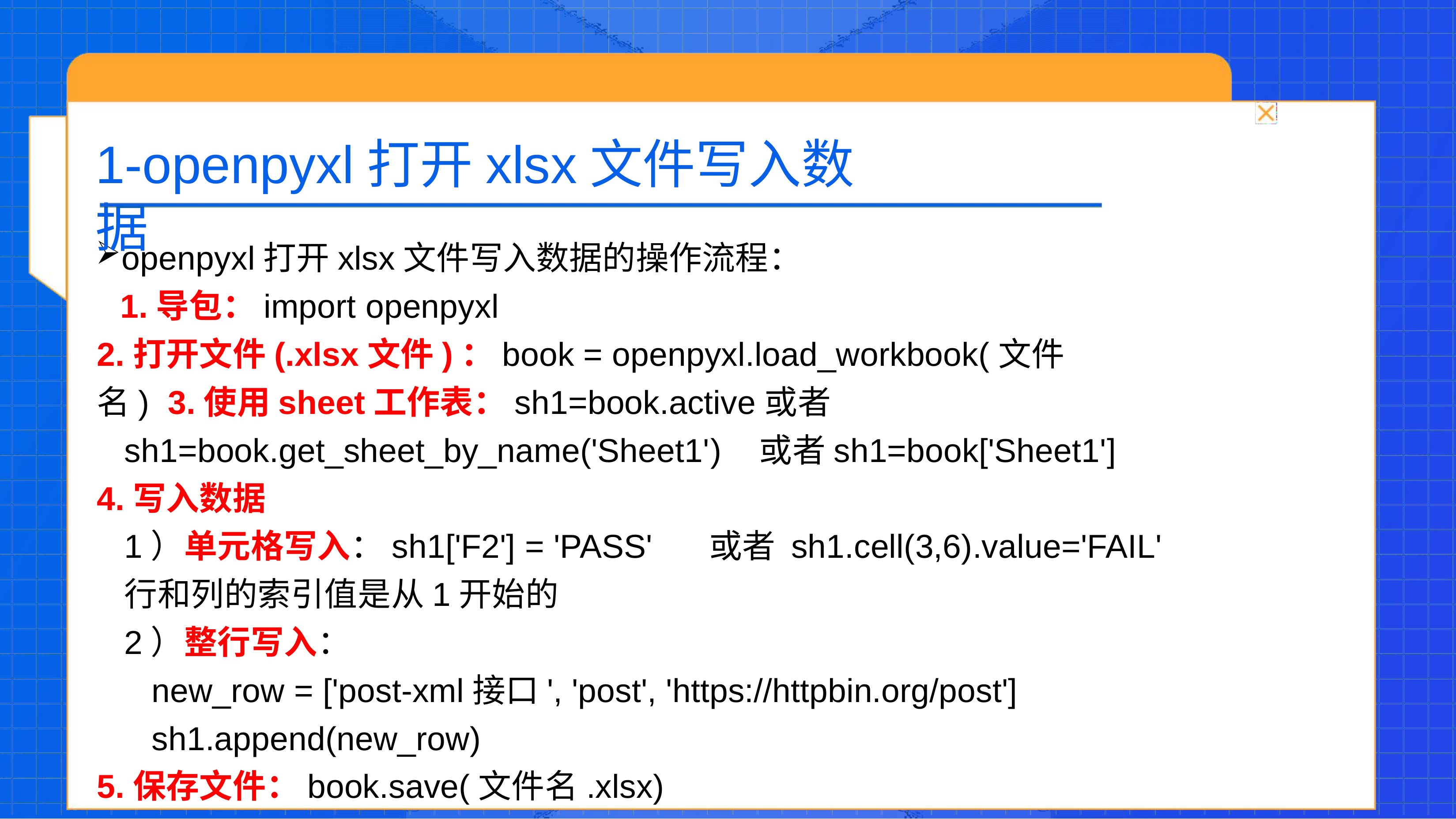

# 1-openpyxl打开xlsx文件写入数据

openpyxl打开xlsx文件写入数据的操作流程：  1.导包：import openpyxl
2.打开文件(.xlsx文件)：book = openpyxl.load_workbook(文件名)  3.使用sheet工作表：sh1=book.active或者
sh1=book.get_sheet_by_name('Sheet1')	或者sh1=book['Sheet1']  4.写入数据

1）单元格写入：sh1['F2'] = 'PASS'  行和列的索引值是从1开始的
2）整行写入：
或者 sh1.cell(3,6).value='FAIL'
new_row = ['post-xml接口', 'post', 'https://httpbin.org/post']  sh1.append(new_row)
5.保存文件：book.save(文件名.xlsx)